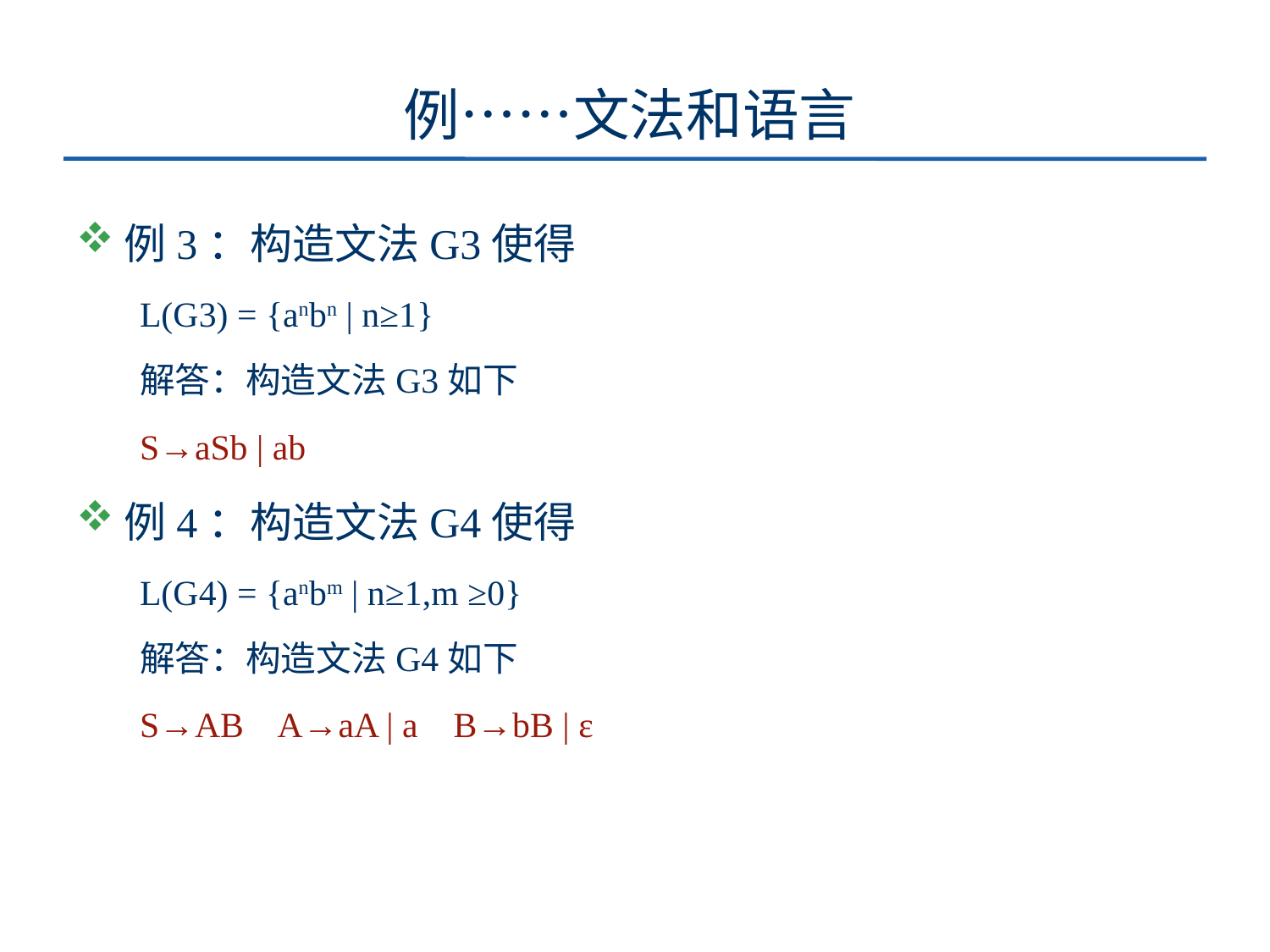

# 例……文法和语言
例3：构造文法G3使得
L(G3) = {anbn | n≥1}
解答：构造文法G3如下
S→aSb | ab
例4：构造文法G4使得
L(G4) = {anbm | n≥1,m ≥0}
解答：构造文法G4如下
S→AB    A→aA | a    B→bB | ε